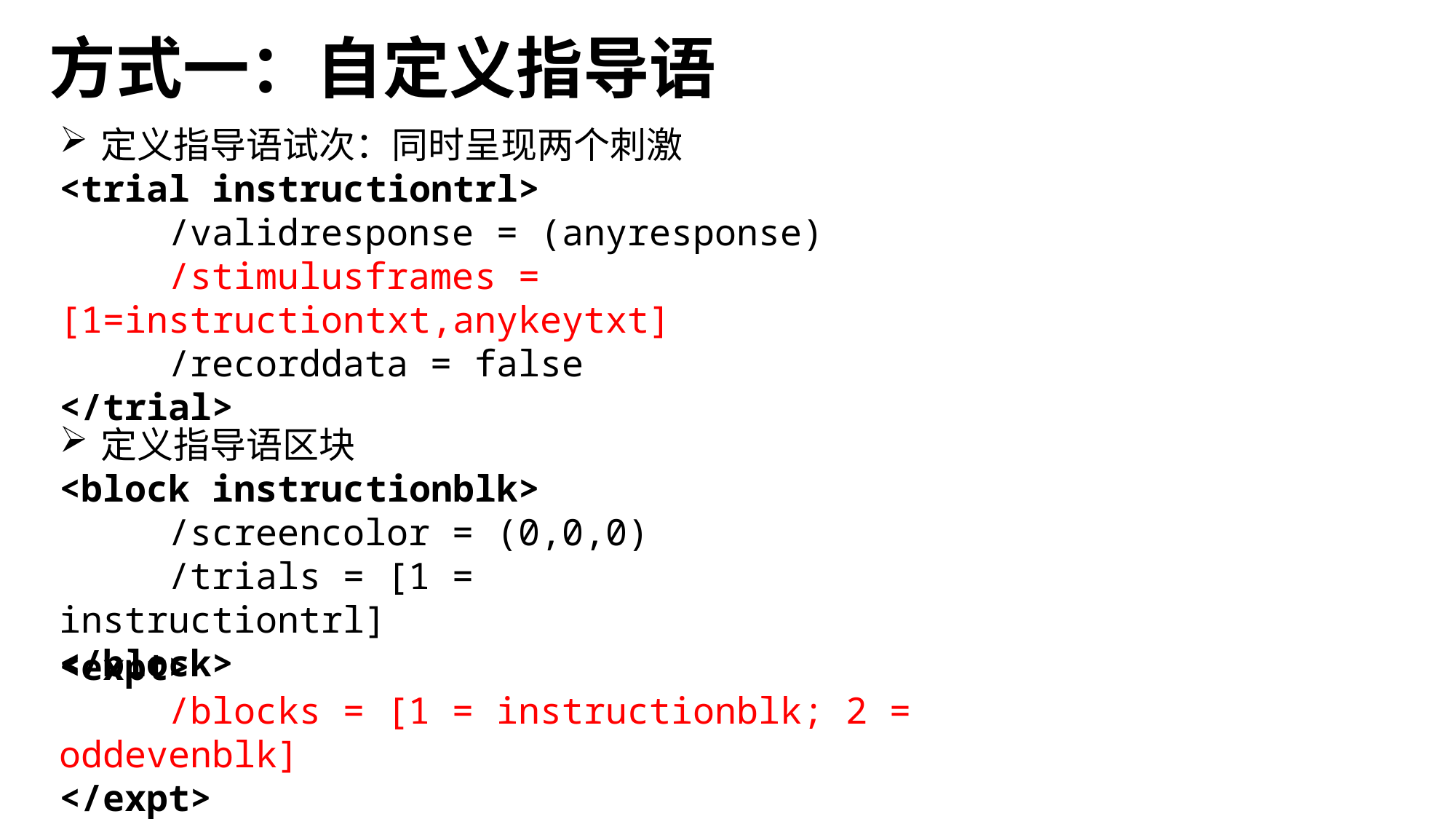

# 方式一：自定义指导语
定义指导语试次：同时呈现两个刺激
<trial instructiontrl>
	/validresponse = (anyresponse)
	/stimulusframes = [1=instructiontxt,anykeytxt]
	/recorddata = false
</trial>
定义指导语区块
<block instructionblk>
	/screencolor = (0,0,0)
	/trials = [1 = instructiontrl]
</block>
<expt>
	/blocks = [1 = instructionblk; 2 = oddevenblk]
</expt>